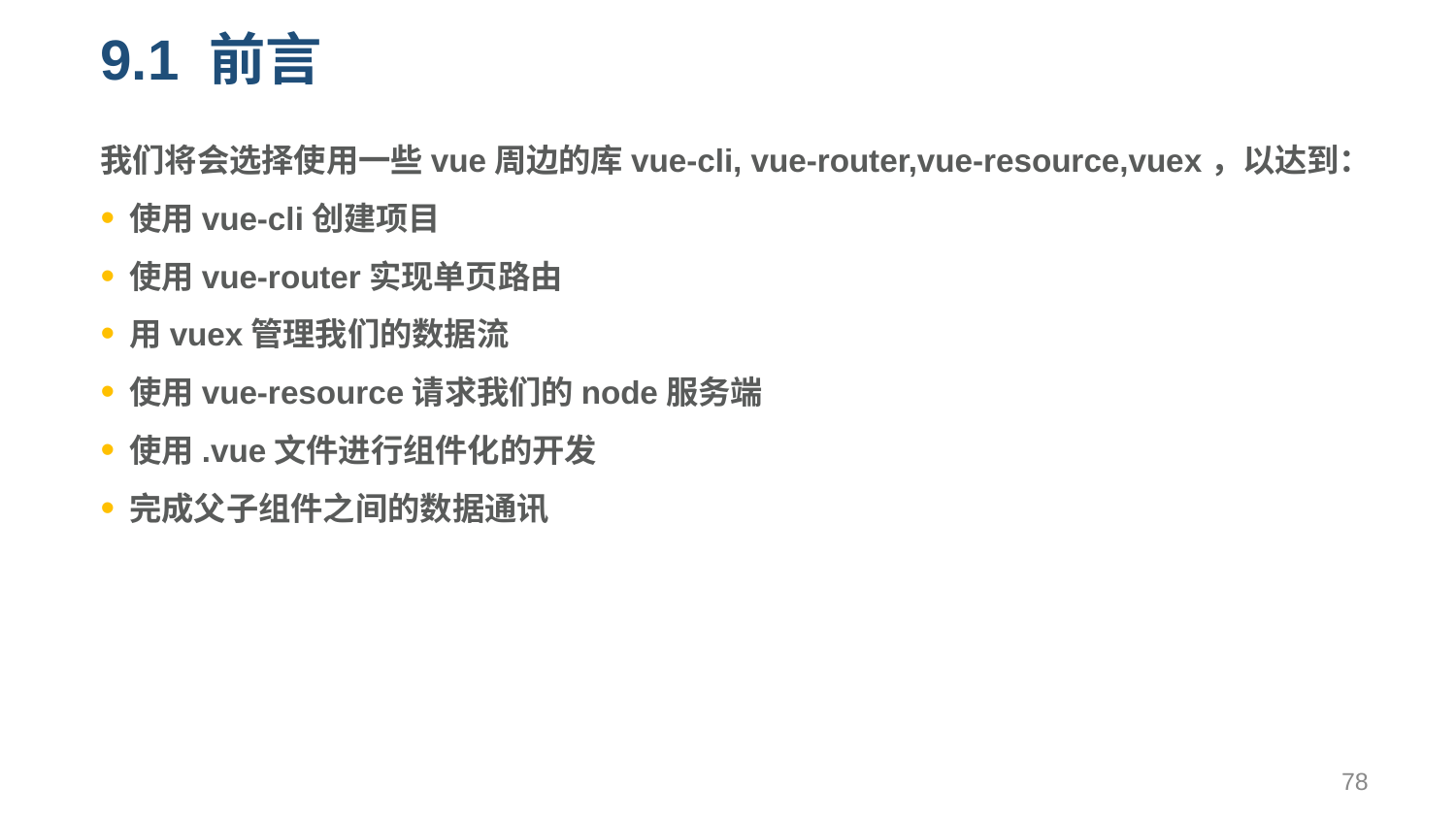

# 9.1 前言
我们将会选择使用一些vue周边的库vue-cli, vue-router,vue-resource,vuex，以达到：
使用vue-cli创建项目
使用vue-router实现单页路由
用vuex管理我们的数据流
使用vue-resource请求我们的node服务端
使用.vue文件进行组件化的开发
完成父子组件之间的数据通讯
78